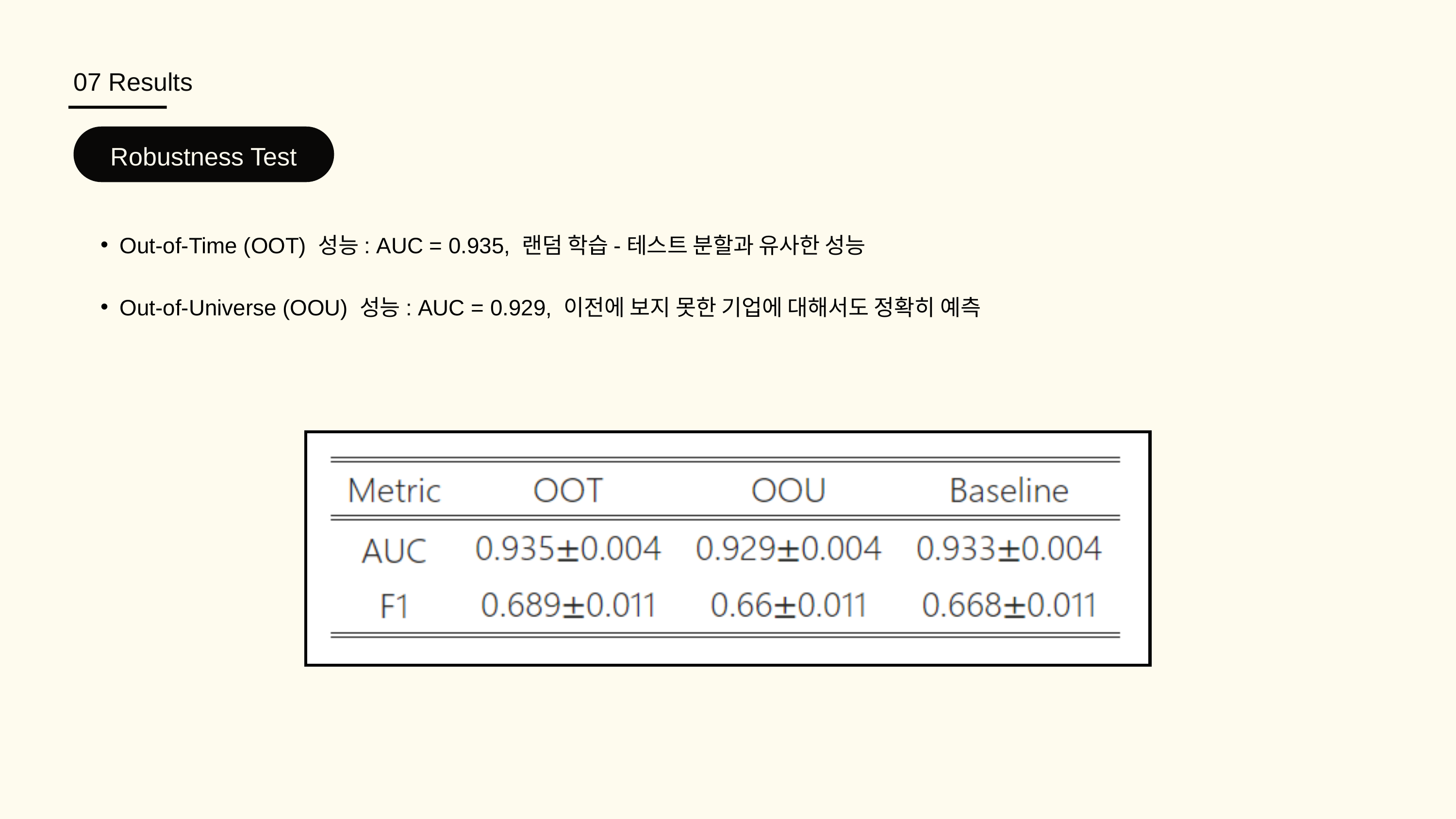

07 Results

Robustness Test
Out-of-Time (OOT) 성능: AUC = 0.935, 랜덤 학습-테스트 분할과 유사한 성능

Out-of-Universe (OOU) 성능: AUC = 0.929, 이전에 보지 못한 기업에 대해서도 정확히 예측